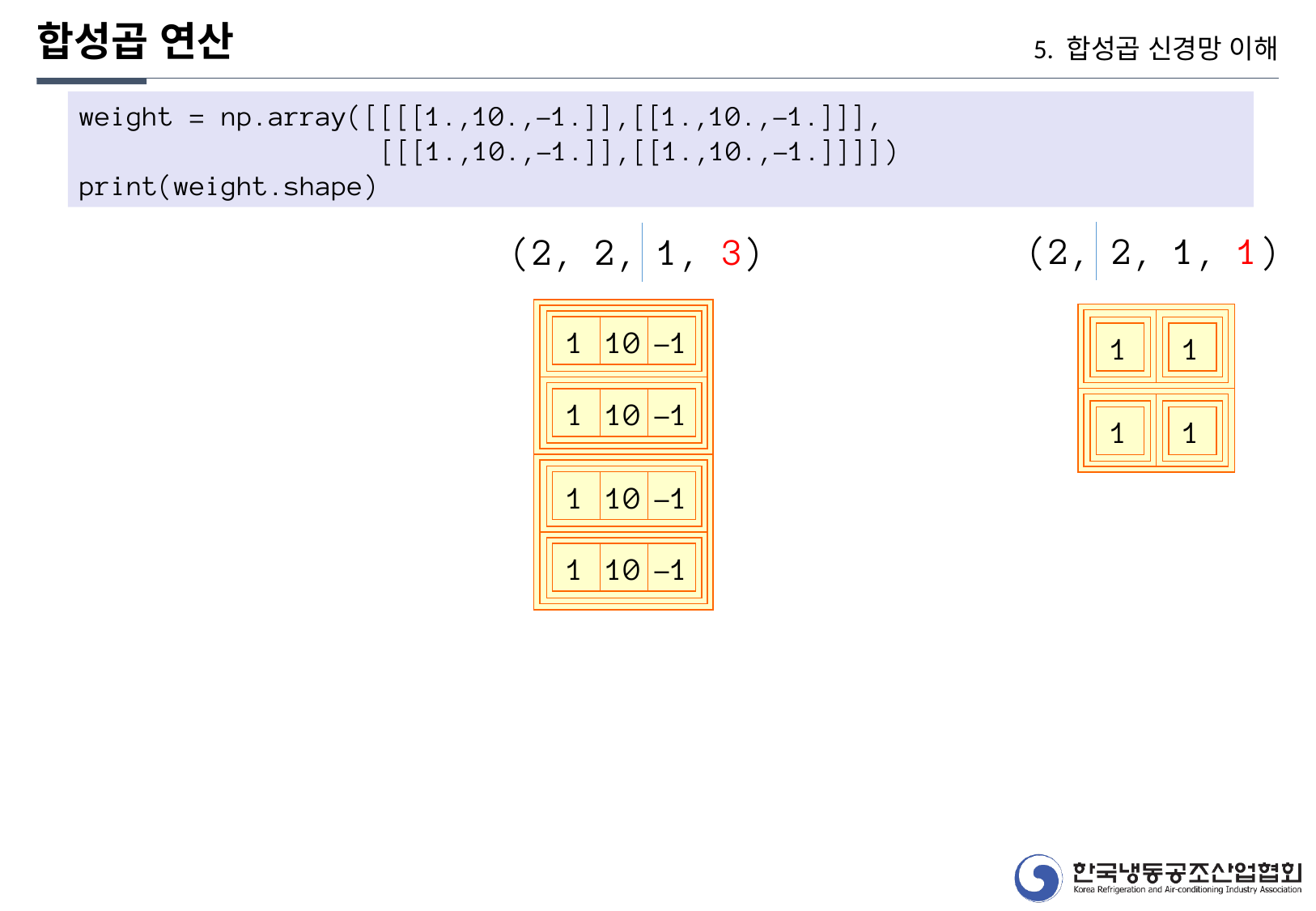

합성곱 연산
5. 합성곱 신경망 이해
weight = np.array([[[[1.,10.,-1.]],[[1.,10.,-1.]]],
                   [[[1.,10.,-1.]],[[1.,10.,-1.]]]])
print(weight.shape)
(2, 2, 1, 1)
(2, 2, 1, 3)

1
10
-1

1
1

1
10
-1

1
1

1
10
-1

1
10
-1